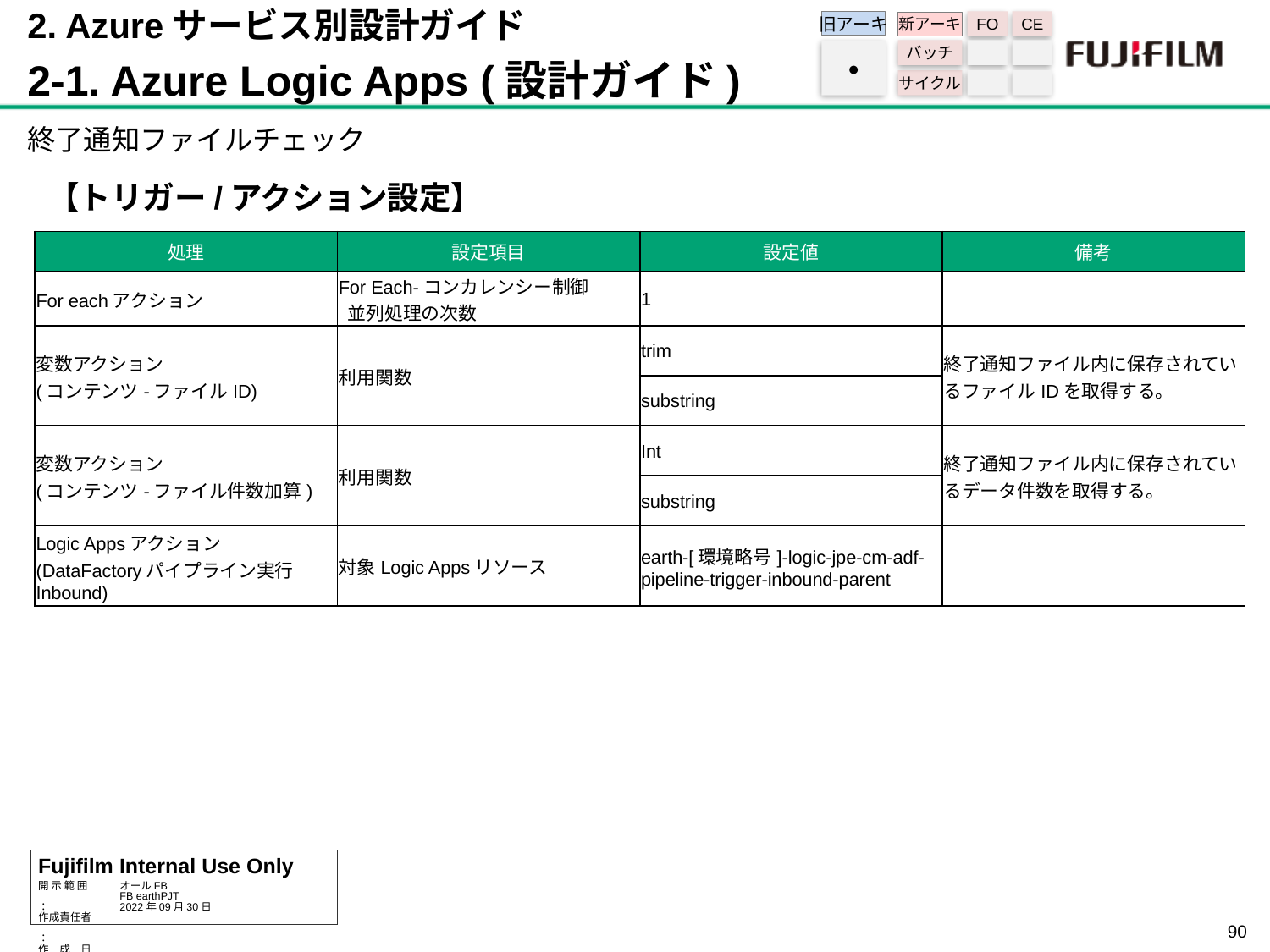

2. Azureサービス別設計ガイド
2-1. Azure Logic Apps (設計ガイド)
旧アーキ
FO
CE
新アーキ
バッチ

サイクル

●
終了通知ファイルチェック

【トリガー/アクション設定】

| 処理 | 設定項目 | 設定値 | 備考 |
| --- | --- | --- | --- |
| For eachアクション | For Each-コンカレンシー制御 並列処理の次数 | 1 |  |
| 変数アクション (コンテンツ-ファイルID) | 利用関数 | trim | 終了通知ファイル内に保存されているファイルIDを取得する。 |
|  |  | substring |  |
| 変数アクション (コンテンツ-ファイル件数加算) | 利用関数 | Int | 終了通知ファイル内に保存されているデータ件数を取得する。 |
|  |  | substring |  |
| Logic Appsアクション (DataFactoryパイプライン実行Inbound) | 対象Logic Appsリソース | earth-[環境略号]-logic-jpe-cm-adf-pipeline-trigger-inbound-parent |  |
90